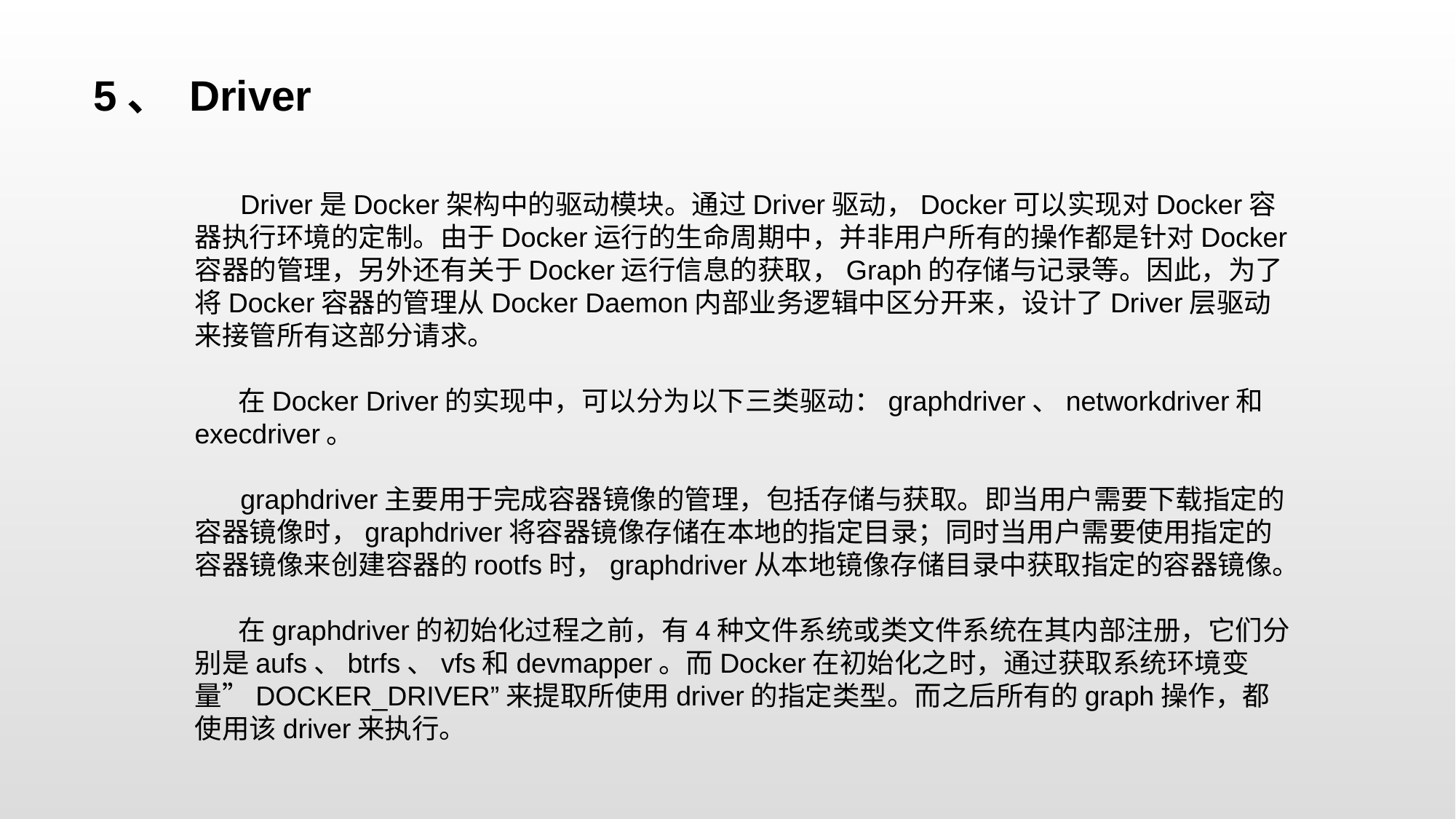

5、 Driver

      Driver是Docker架构中的驱动模块。通过Driver驱动，Docker可以实现对Docker容器执行环境的定制。由于Docker运行的生命周期中，并非用户所有的操作都是针对Docker容器的管理，另外还有关于Docker运行信息的获取，Graph的存储与记录等。因此，为了将Docker容器的管理从Docker Daemon内部业务逻辑中区分开来，设计了Driver层驱动来接管所有这部分请求。

      在Docker Driver的实现中，可以分为以下三类驱动：graphdriver、networkdriver和execdriver。

      graphdriver主要用于完成容器镜像的管理，包括存储与获取。即当用户需要下载指定的容器镜像时，graphdriver将容器镜像存储在本地的指定目录；同时当用户需要使用指定的容器镜像来创建容器的rootfs时，graphdriver从本地镜像存储目录中获取指定的容器镜像。

      在graphdriver的初始化过程之前，有4种文件系统或类文件系统在其内部注册，它们分别是aufs、btrfs、vfs和devmapper。而Docker在初始化之时，通过获取系统环境变量”DOCKER_DRIVER”来提取所使用driver的指定类型。而之后所有的graph操作，都使用该driver来执行。